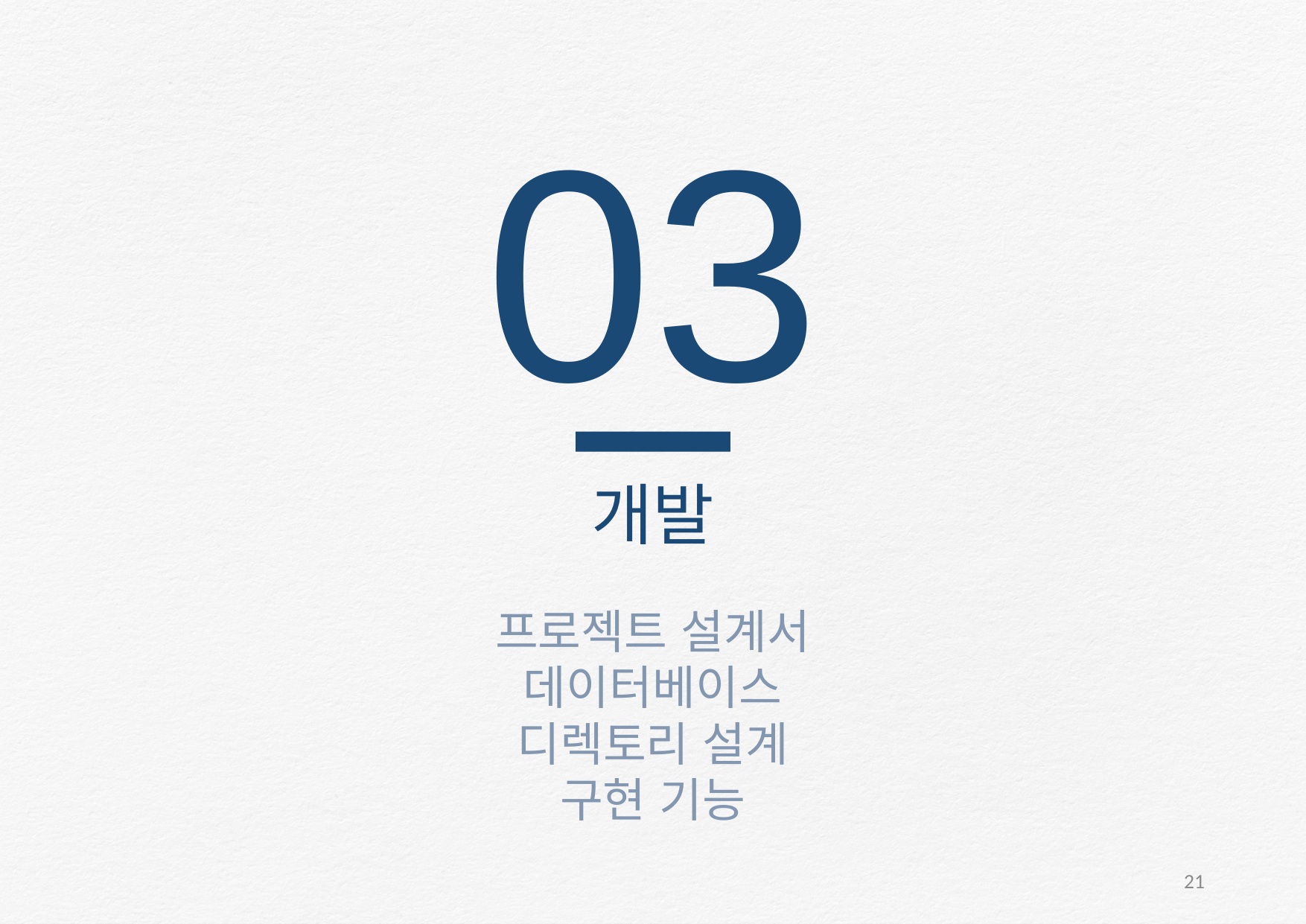

03

개발
프로젝트 설계서
데이터베이스
디렉토리 설계
구현 기능
21